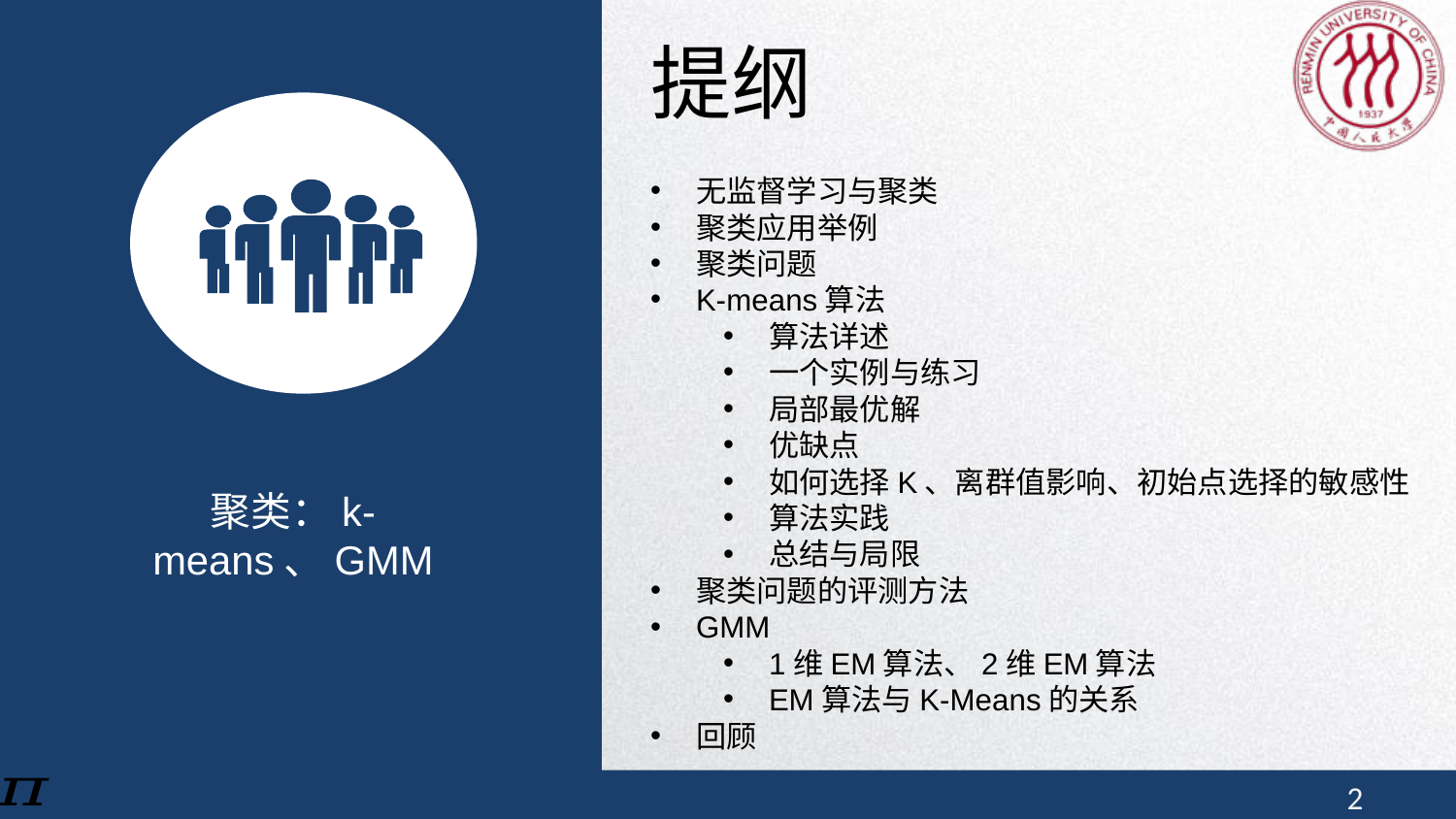

提纲

无监督学习与聚类
聚类应用举例
聚类问题
K-means算法
算法详述
一个实例与练习
局部最优解
优缺点
如何选择K、离群值影响、初始点选择的敏感性
算法实践
总结与局限
聚类问题的评测方法
GMM
1维EM算法、2维EM算法
EM算法与K-Means的关系
回顾
聚类：k-means、GMM